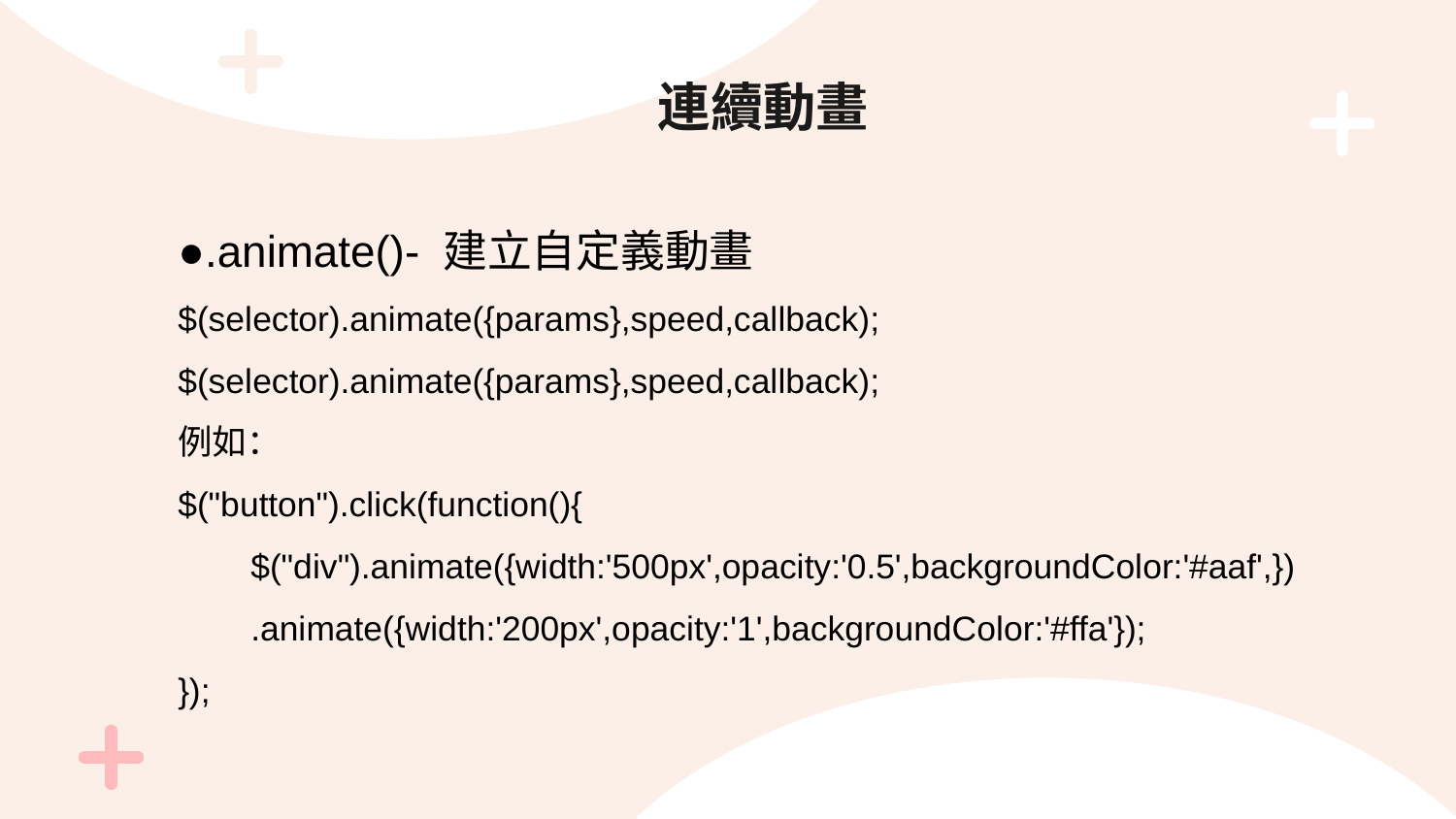

# 連續動畫
●.animate()- 建立自定義動畫
$(selector).animate({params},speed,callback);
$(selector).animate({params},speed,callback);
例如：
$("button").click(function(){
$("div").animate({width:'500px',opacity:'0.5',backgroundColor:'#aaf',})
.animate({width:'200px',opacity:'1',backgroundColor:'#ffa'});
});